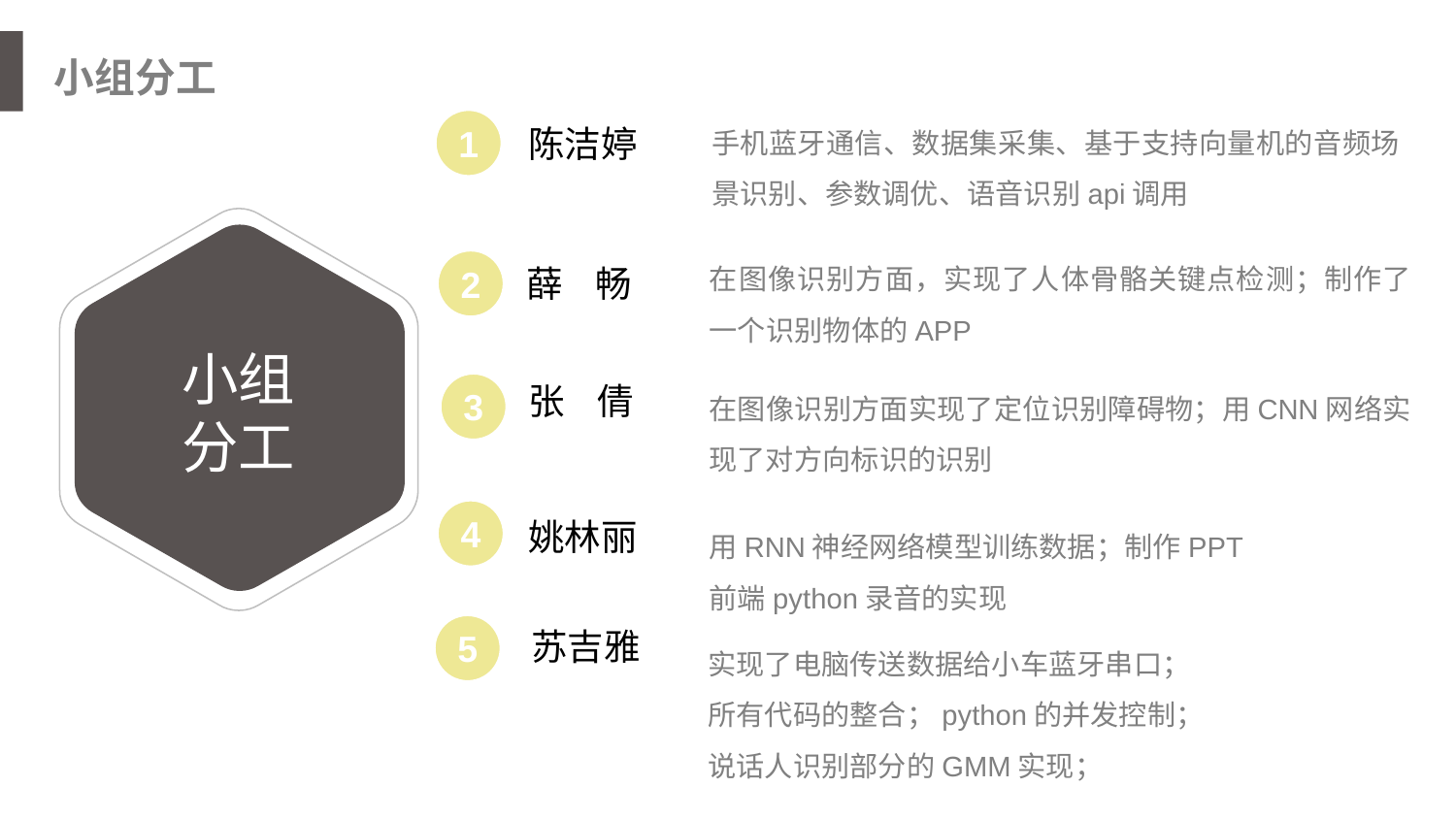

小组分工
手机蓝牙通信、数据集采集、基于支持向量机的音频场景识别、参数调优、语音识别api调用
1
陈洁婷

在图像识别方面，实现了人体骨骼关键点检测；制作了一个识别物体的APP
2
薛    畅
小组分工
张    倩
3
在图像识别方面实现了定位识别障碍物；用CNN网络实现了对方向标识的识别
4
姚林丽
用RNN神经网络模型训练数据；制作PPT
前端python录音的实现
5
苏吉雅
实现了电脑传送数据给小车蓝牙串口；
所有代码的整合；python的并发控制；
说话人识别部分的GMM实现；